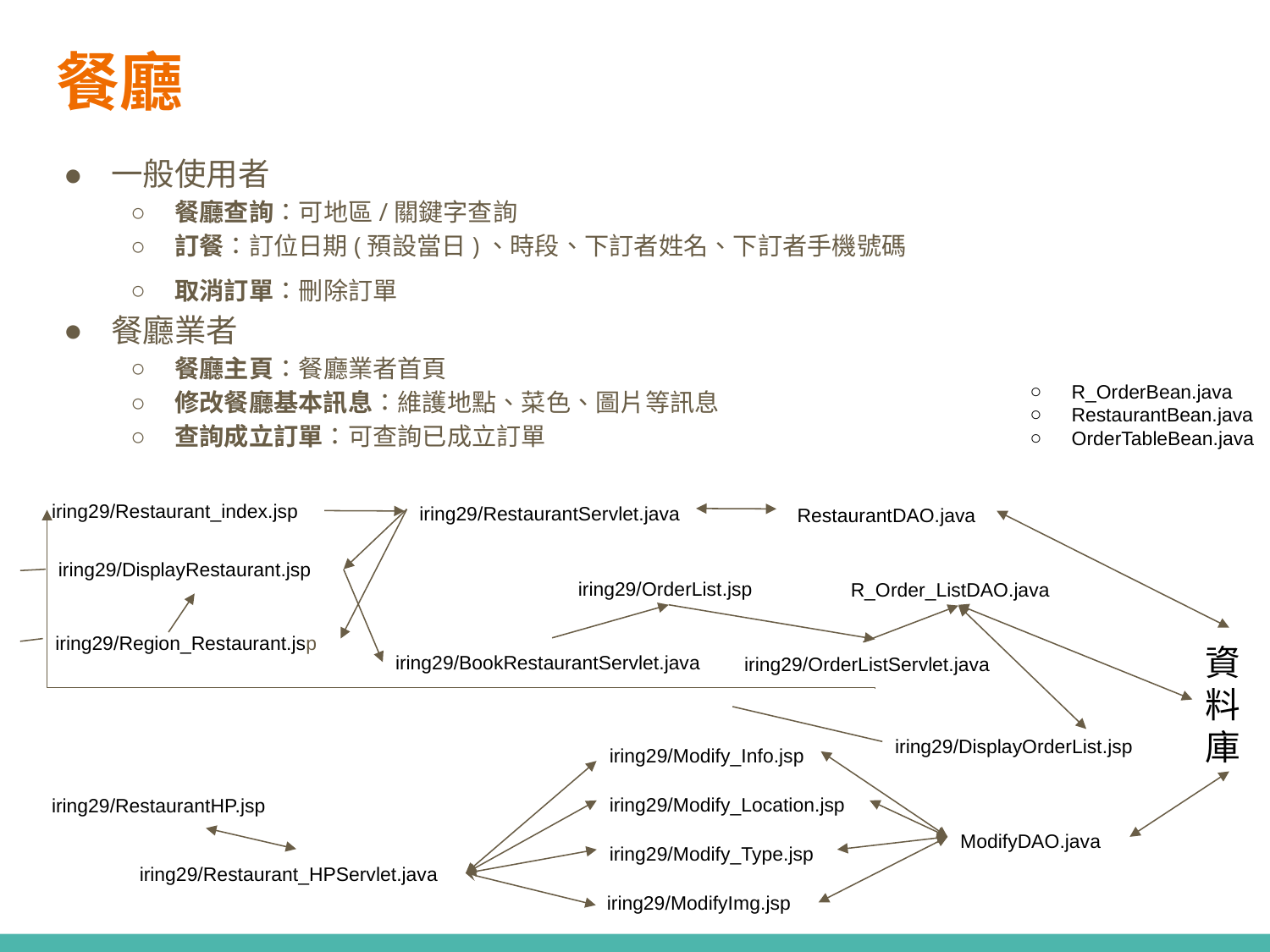

# 餐廳
一般使用者
餐廳查詢：可地區/關鍵字查詢
訂餐：訂位日期(預設當日)、時段、下訂者姓名、下訂者手機號碼
取消訂單：刪除訂單
餐廳業者
餐廳主頁：餐廳業者首頁
修改餐廳基本訊息：維護地點、菜色、圖片等訊息
查詢成立訂單：可查詢已成立訂單

R_OrderBean.java
RestaurantBean.java
OrderTableBean.java
iring29/Restaurant_index.jsp
iring29/RestaurantServlet.java
RestaurantDAO.java
iring29/DisplayRestaurant.jsp
iring29/OrderList.jsp
R_Order_ListDAO.java
iring29/Region_Restaurant.jsp
資料庫
iring29/BookRestaurantServlet.java
iring29/OrderListServlet.java
iring29/DisplayOrderList.jsp
iring29/Modify_Info.jsp
iring29/Modify_Location.jsp
iring29/RestaurantHP.jsp
ModifyDAO.java
iring29/Modify_Type.jsp
iring29/Restaurant_HPServlet.java
iring29/ModifyImg.jsp